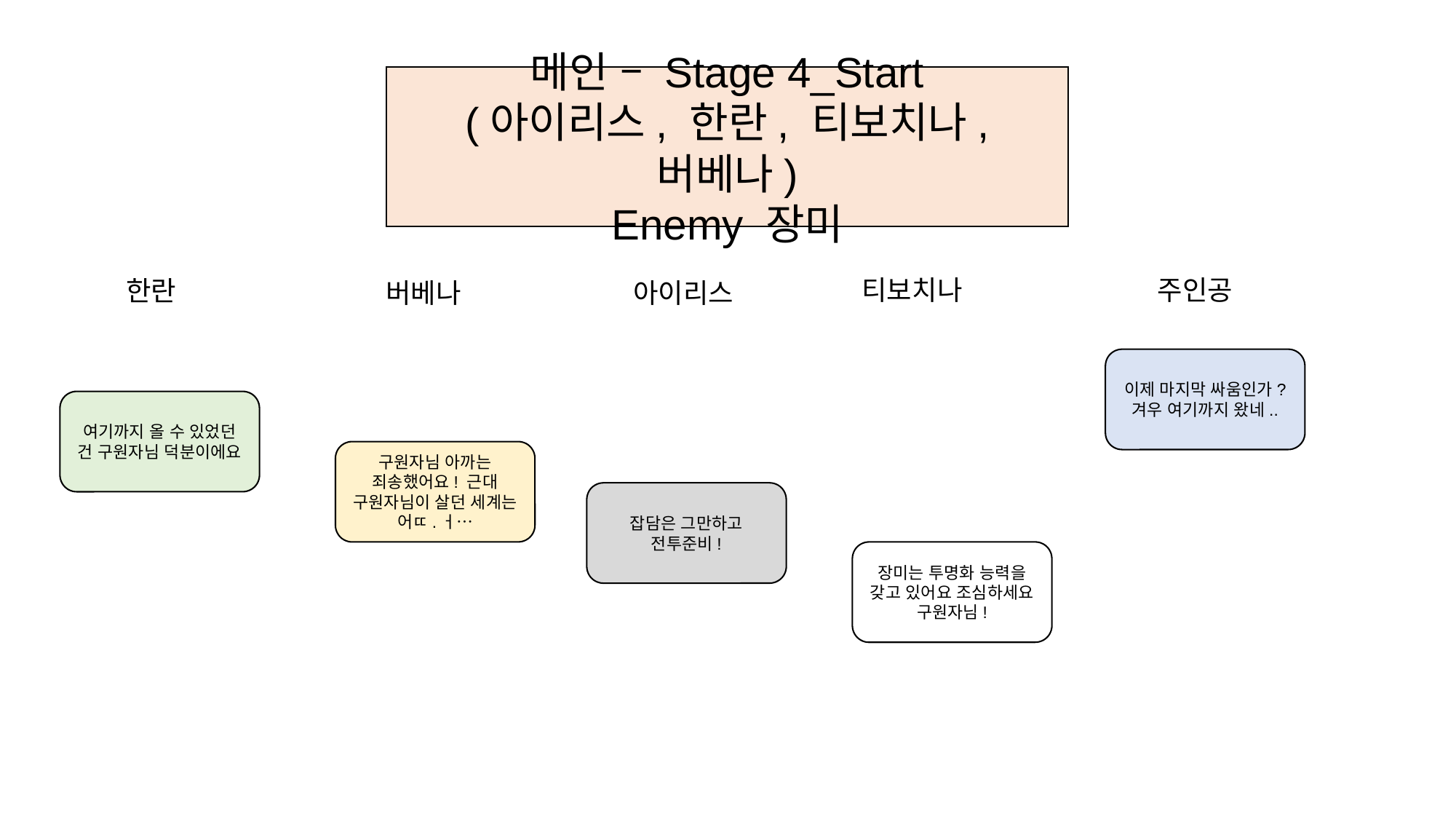

메인 – Stage 4_Start
(아이리스, 한란, 티보치나, 버베나)
Enemy 장미
티보치나
주인공
한란
버베나
아이리스
이제 마지막 싸움인가? 겨우 여기까지 왔네..
여기까지 올 수 있었던 건 구원자님 덕분이에요
구원자님 아까는 죄송했어요! 근대 구원자님이 살던 세계는 어ㄸ.ㅓ…
잡담은 그만하고 전투준비!
장미는 투명화 능력을 갖고 있어요 조심하세요 구원자님!